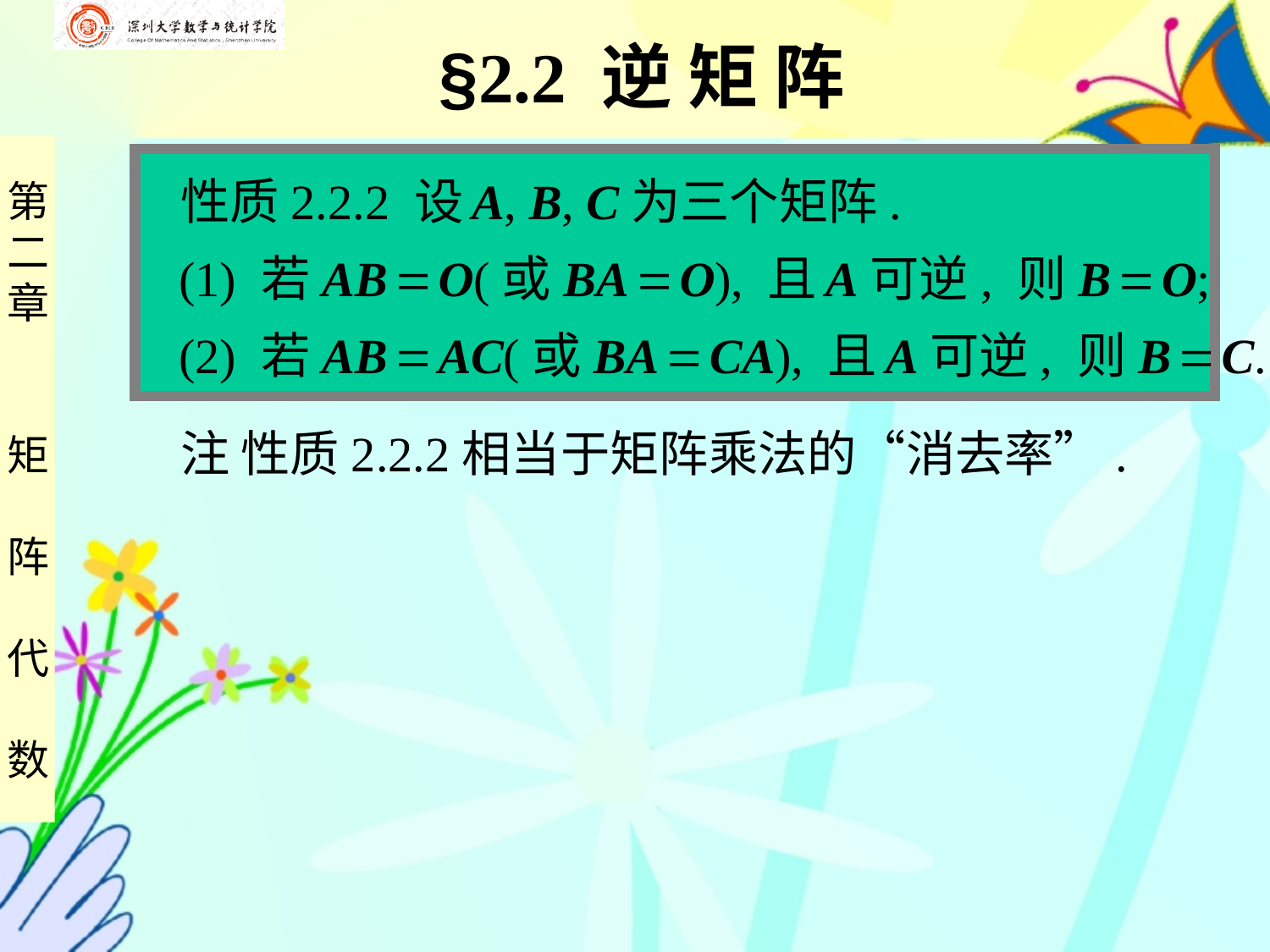

§2.2 逆 矩 阵
        性质2.2.2 设 A, B, C为三个矩阵.
        (1) 若AB = O(或BA = O), 且 A可逆, 则B = O;
        (2) 若AB = AC(或BA = CA), 且 A可逆, 则B = C.
        注 性质2.2.2相当于矩阵乘法的“消去率”.